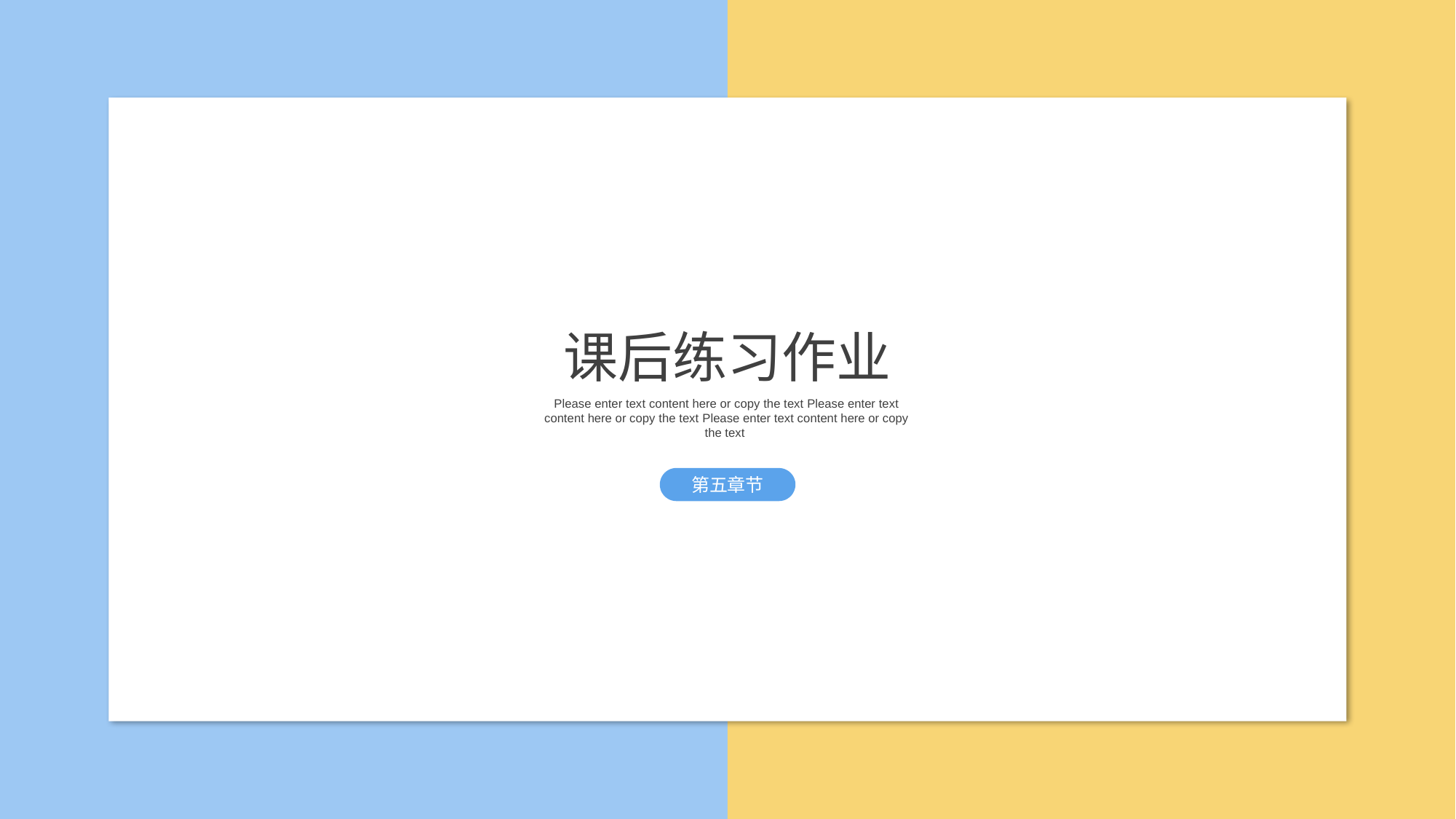

课后练习作业
Please enter text content here or copy the text Please enter text content here or copy the text Please enter text content here or copy the text
第五章节